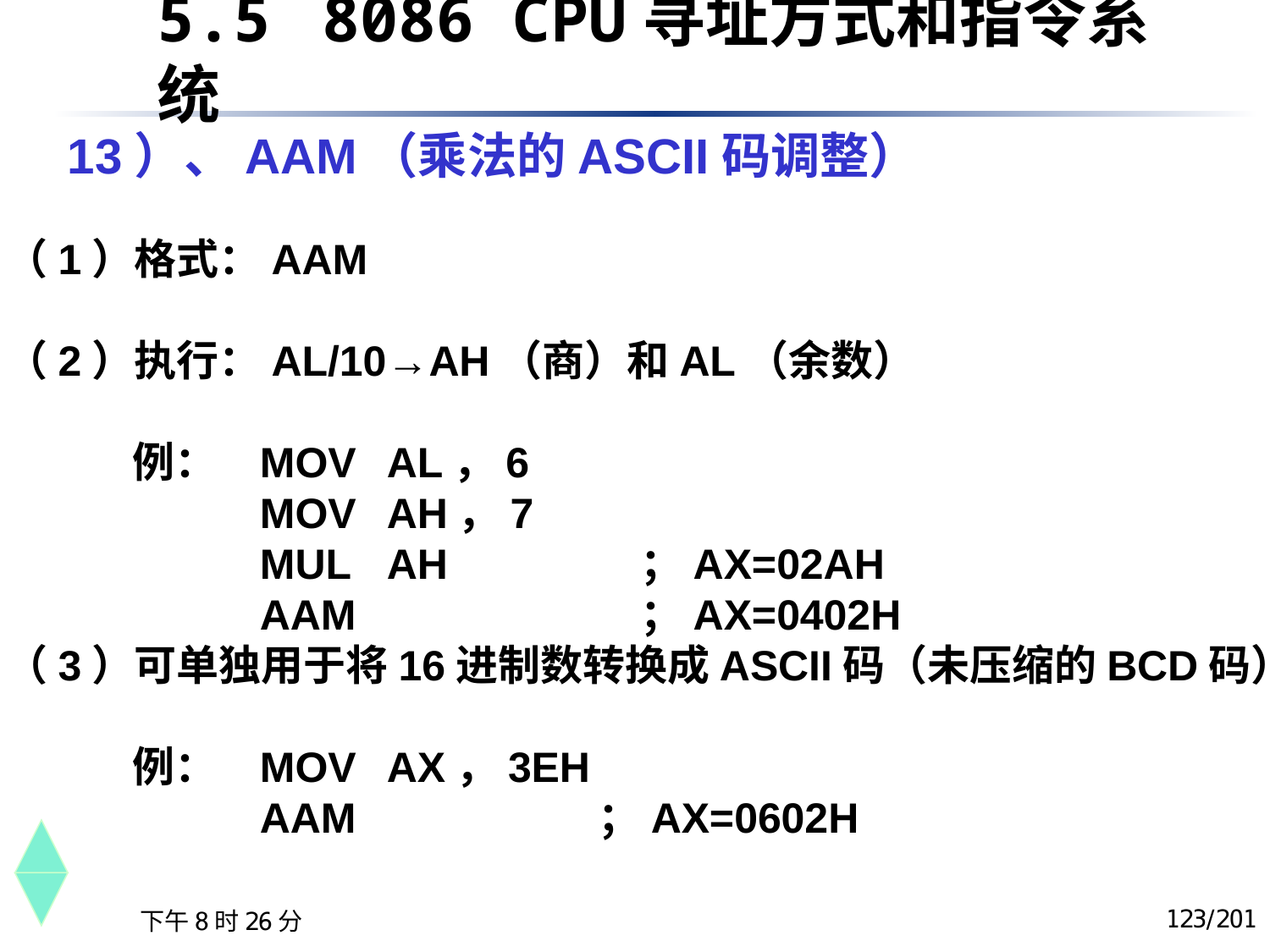

5.5	 8086 CPU寻址方式和指令系统
# 13）、AAM（乘法的ASCII码调整）
（1）格式：AAM

（2）执行：AL/10→AH（商）和AL（余数）

	例：	MOV	AL，6
		MOV	AH，7
		MUL	AH		；AX=02AH
		AAM			；AX=0402H
（3）可单独用于将16进制数转换成ASCII码（未压缩的BCD码）

	例：	MOV	AX，3EH
		AAM	                 ；AX=0602H
123/201
下午8时26分